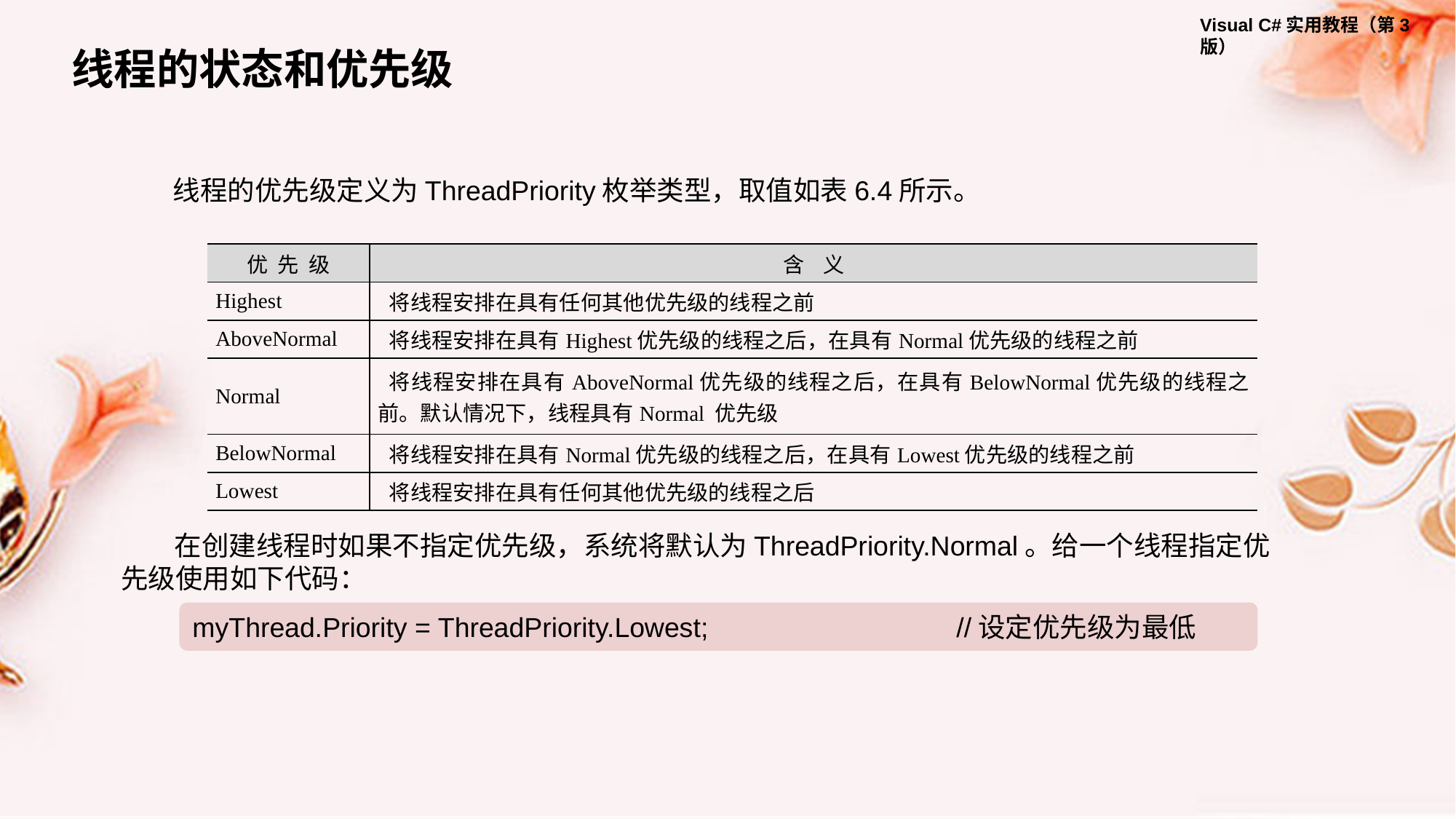

线程的状态和优先级
线程的优先级定义为ThreadPriority枚举类型，取值如表6.4所示。
| 优 先 级 | 含 义 |
| --- | --- |
| Highest | 将线程安排在具有任何其他优先级的线程之前 |
| AboveNormal | 将线程安排在具有Highest优先级的线程之后，在具有Normal优先级的线程之前 |
| Normal | 将线程安排在具有AboveNormal优先级的线程之后，在具有BelowNormal优先级的线程之前。默认情况下，线程具有Normal 优先级 |
| BelowNormal | 将线程安排在具有Normal优先级的线程之后，在具有Lowest优先级的线程之前 |
| Lowest | 将线程安排在具有任何其他优先级的线程之后 |
在创建线程时如果不指定优先级，系统将默认为ThreadPriority.Normal。给一个线程指定优先级使用如下代码：
myThread.Priority = ThreadPriority.Lowest;			//设定优先级为最低